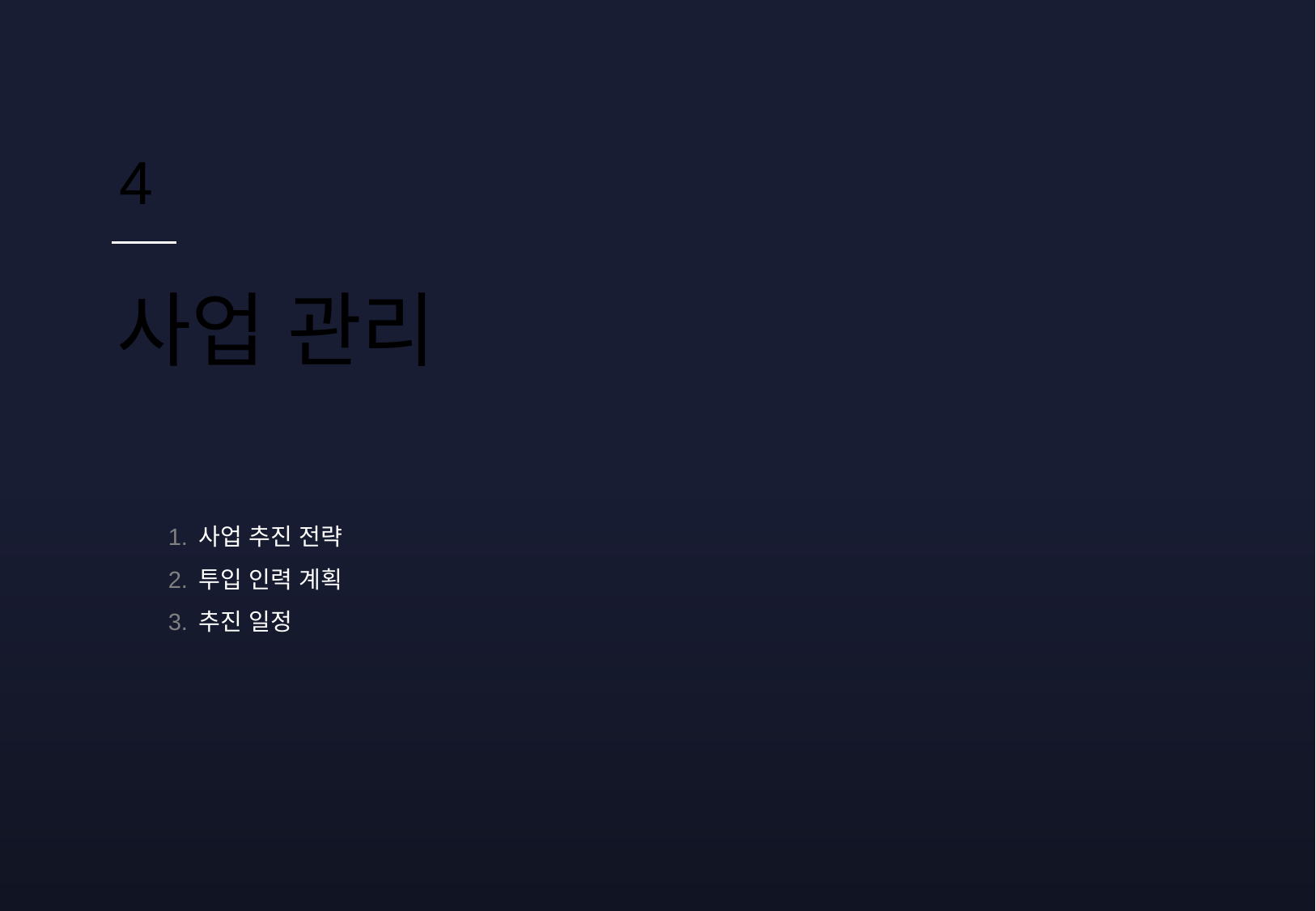

4
사업 관리
사업 추진 전략
투입 인력 계획
추진 일정